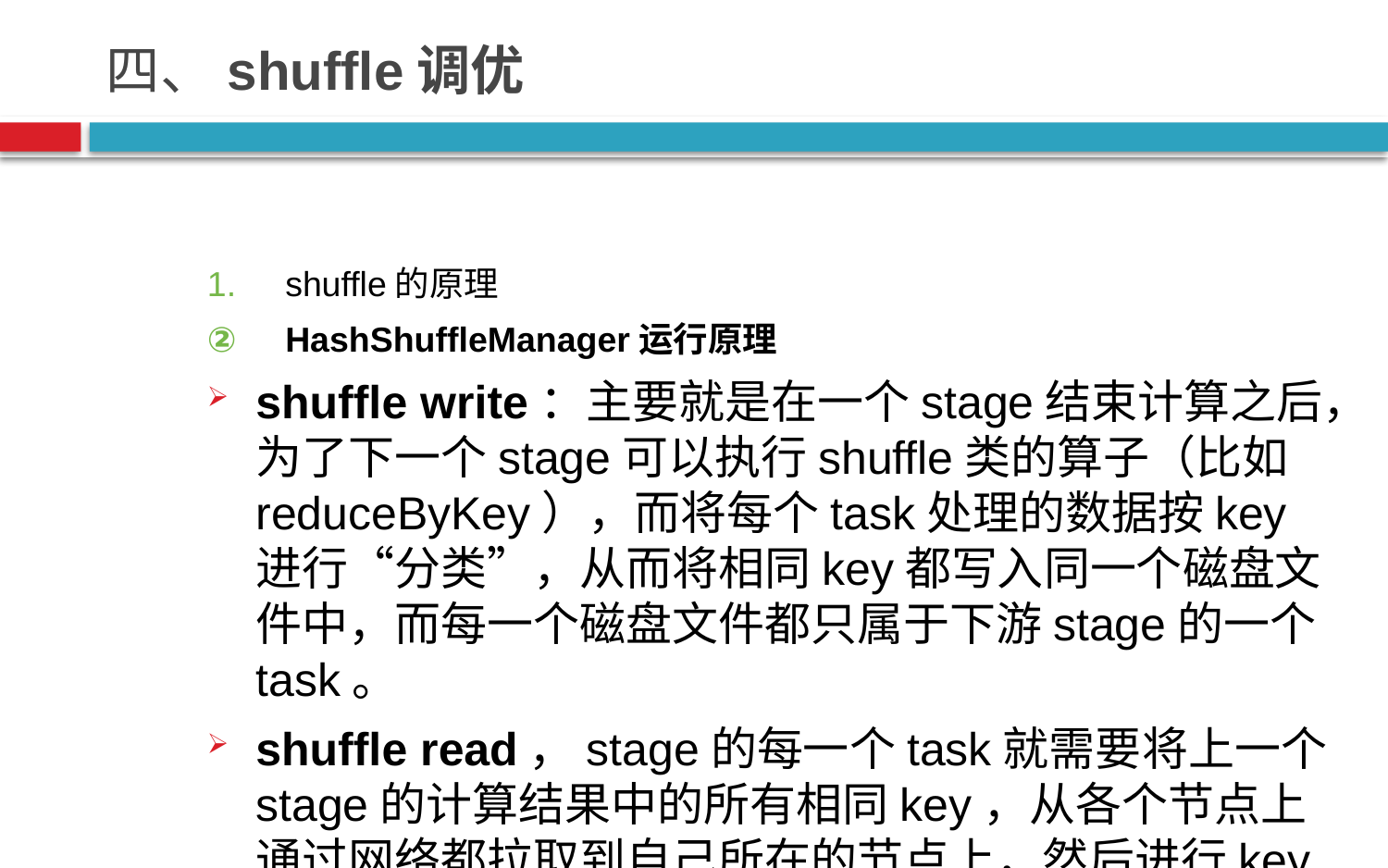

# 四、shuffle调优
shuffle的原理
HashShuffleManager运行原理
shuffle write：主要就是在一个stage结束计算之后，为了下一个stage可以执行shuffle类的算子（比如reduceByKey），而将每个task处理的数据按key进行“分类”，从而将相同key都写入同一个磁盘文件中，而每一个磁盘文件都只属于下游stage的一个task。
shuffle read，stage的每一个task就需要将上一个stage的计算结果中的所有相同key，从各个节点上通过网络都拉取到自己所在的节点上，然后进行key的聚合或连接等操作。